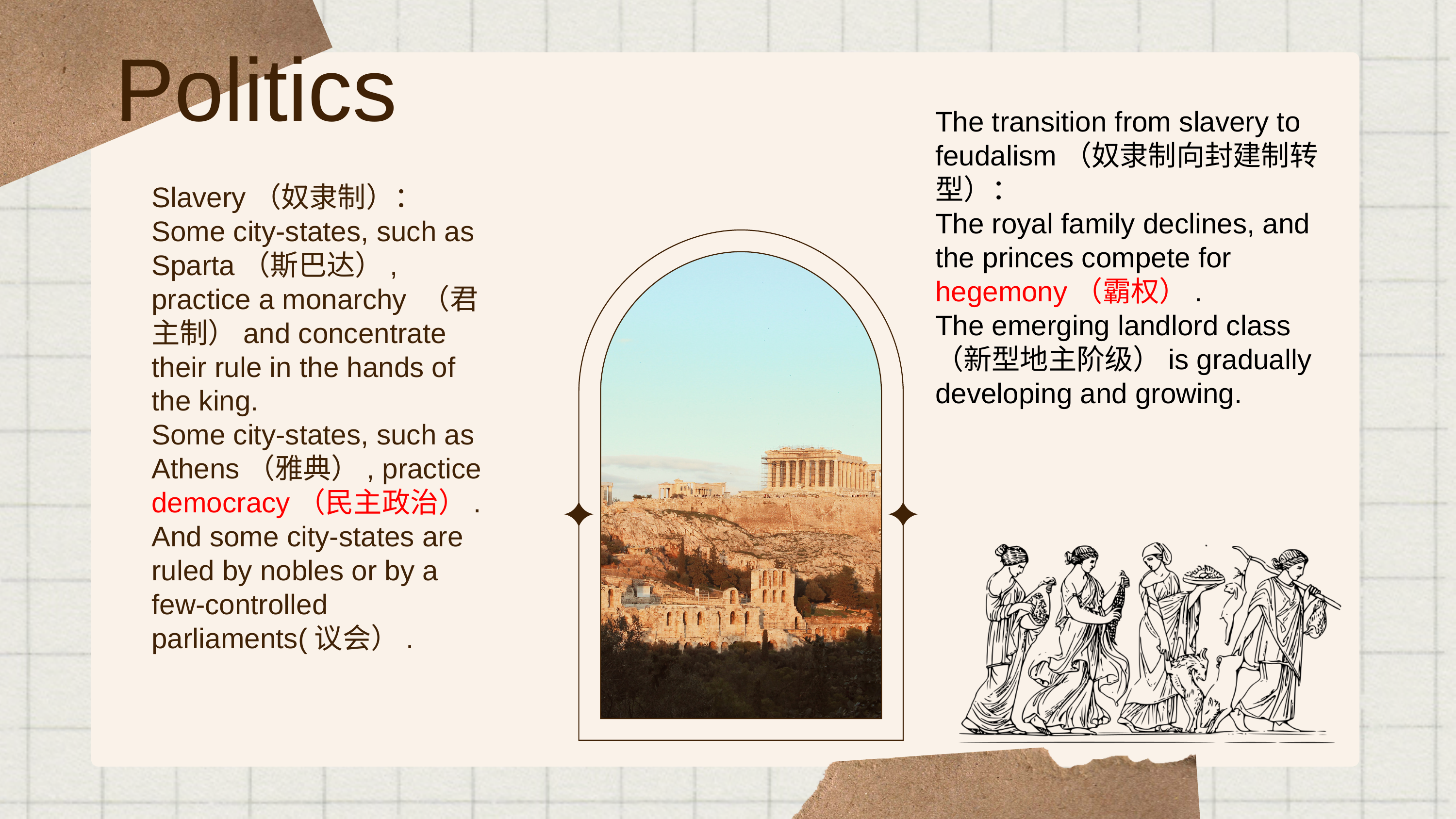

Politics
The transition from slavery to feudalism（奴隶制向封建制转型）：
The royal family declines, and the princes compete for hegemony（霸权）.
The emerging landlord class （新型地主阶级）is gradually developing and growing.

Slavery（奴隶制）：Some city-states, such as Sparta（斯巴达）, practice a monarchy （君主制）and concentrate their rule in the hands of the king.
Some city-states, such as Athens（雅典）, practice democracy（民主政治）.
And some city-states are ruled by nobles or by a few-controlled parliaments(议会）.